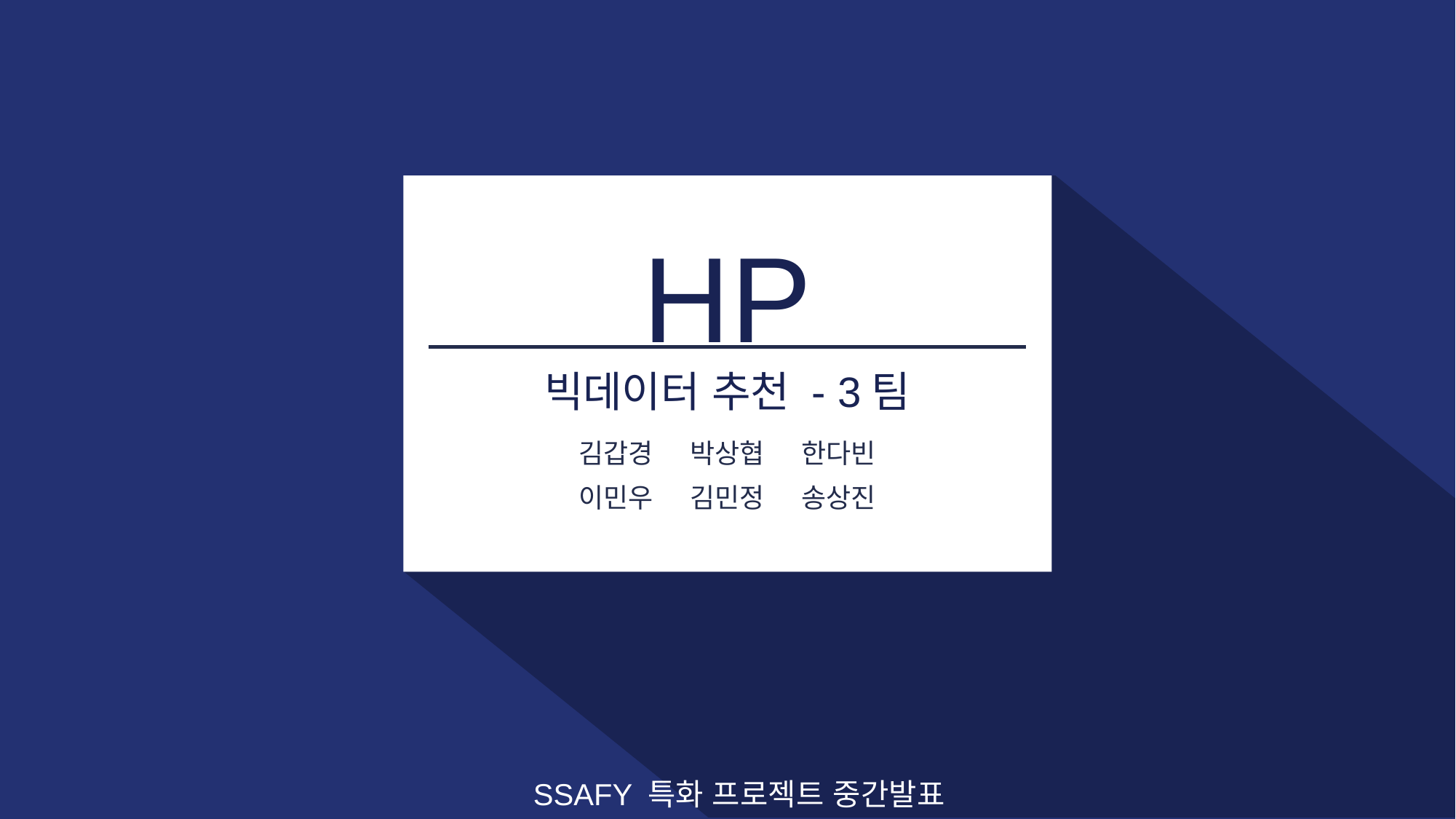

HP
빅데이터 추천 - 3팀
김갑경     박상협     한다빈
이민우     김민정     송상진
SSAFY 특화 프로젝트 중간발표